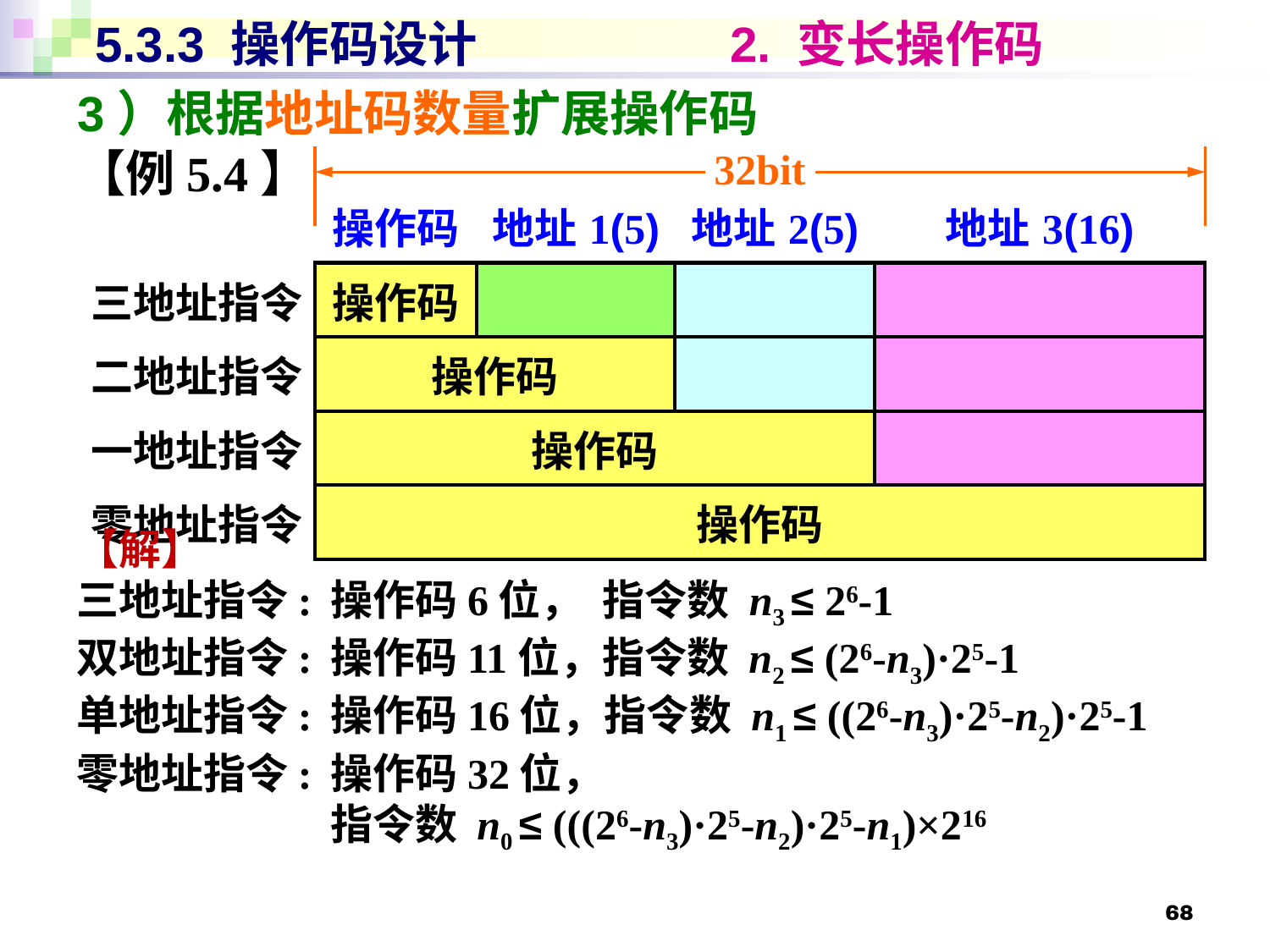

# 5.3.3 操作码设计		2. 变长操作码
3）根据地址码数量扩展操作码
【例5.4】
32bit
|  | 操作码 | 地址1(5) | 地址2(5) | 地址3(16) |
| --- | --- | --- | --- | --- |
| 三地址指令 | 操作码 |  |  |  |
| 二地址指令 | 操作码 |  |  |  |
| 一地址指令 | 操作码 |  |  |  |
| 零地址指令 | 操作码 |  |  |  |
【解】
三地址指令:	操作码6位，  指令数 n3 ≤ 26-1
双地址指令:	操作码11位，指令数 n2 ≤ (26-n3)·25-1
单地址指令:	操作码16位，指令数 n1 ≤ ((26-n3)·25-n2)·25-1
零地址指令:	操作码32位，
		指令数 n0 ≤ (((26-n3)·25-n2)·25-n1)×216
68